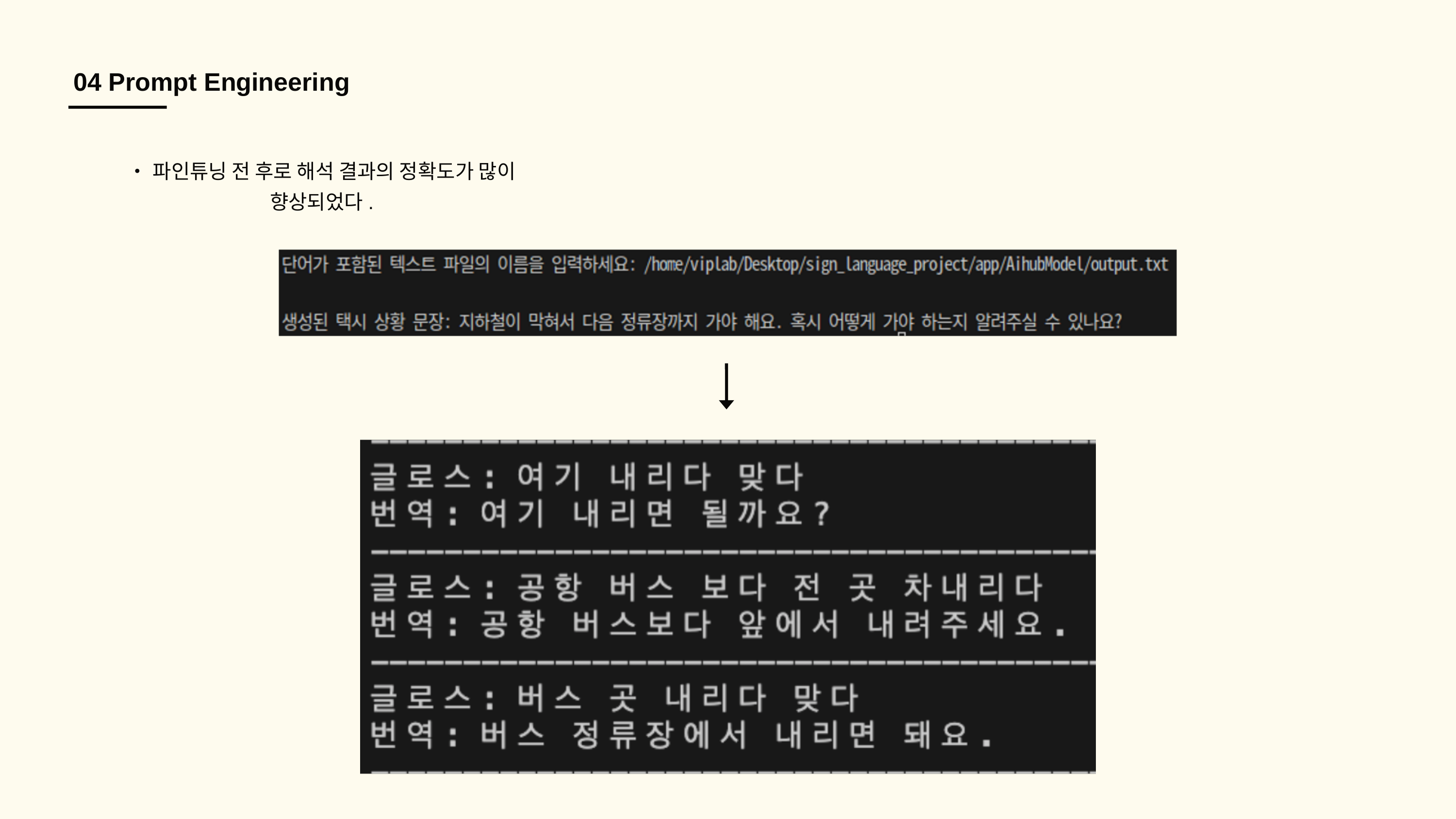

04 Prompt Engineering

•파인튜닝 전 후로 해석 결과의 정확도가 많이 향상되었다.